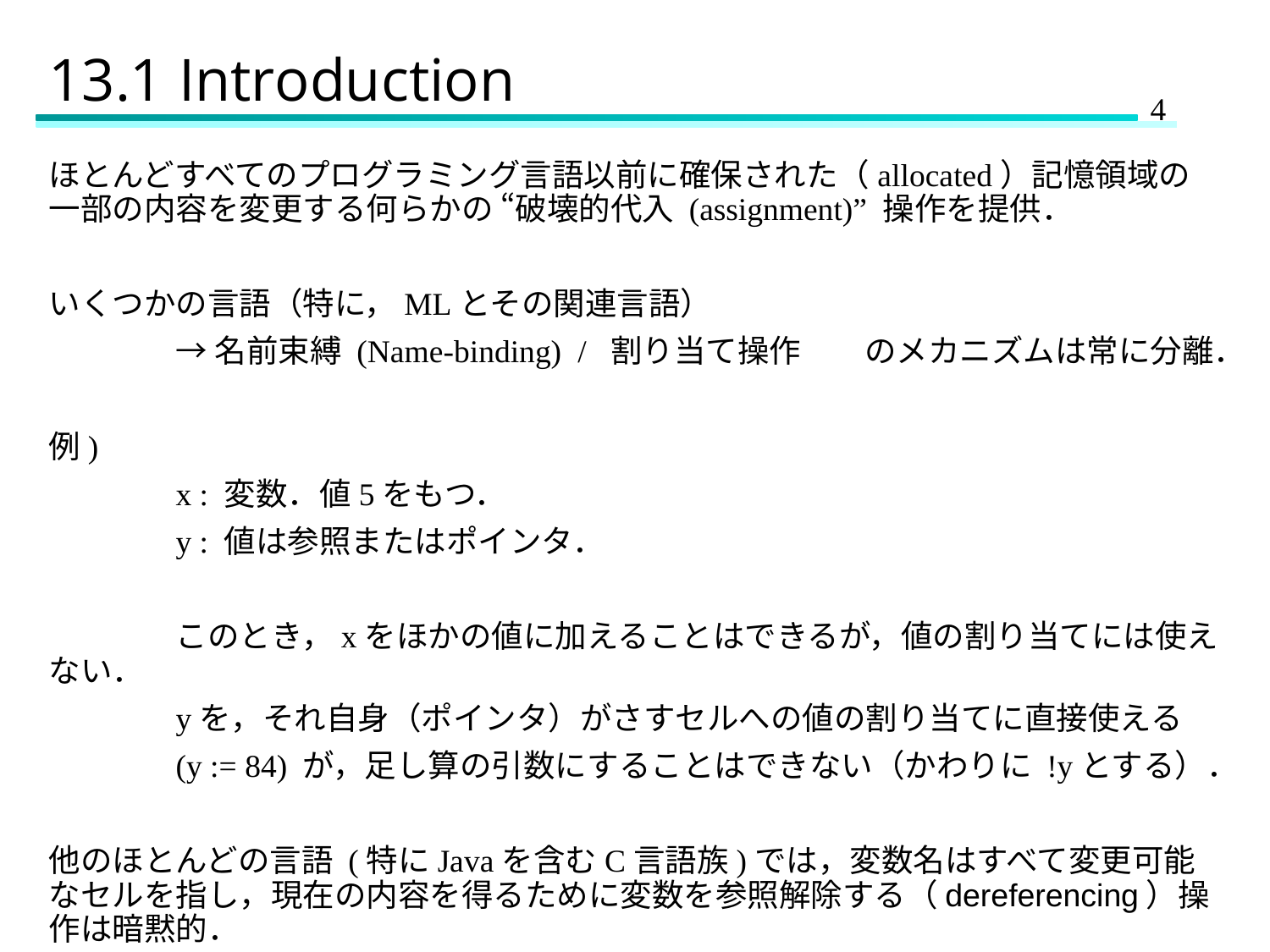

# 13.1 Introduction
ほとんどすべてのプログラミング言語以前に確保された（allocated）記憶領域の一部の内容を変更する何らかの “破壊的代入 (assignment)” 操作を提供．

いくつかの言語（特に，MLとその関連言語）
	→名前束縛 (Name-binding)  /  割り当て操作　　のメカニズムは常に分離．

例)
	x : 変数．値5をもつ．
	y : 値は参照またはポインタ．

	このとき，xをほかの値に加えることはできるが，値の割り当てには使えない．
	yを，それ自身（ポインタ）がさすセルへの値の割り当てに直接使える
	(y := 84) が，足し算の引数にすることはできない（かわりに !yとする）．

他のほとんどの言語 (特にJavaを含むC言語族)では，変数名はすべて変更可能なセルを指し，現在の内容を得るために変数を参照解除する（dereferencing）操作は暗黙的．